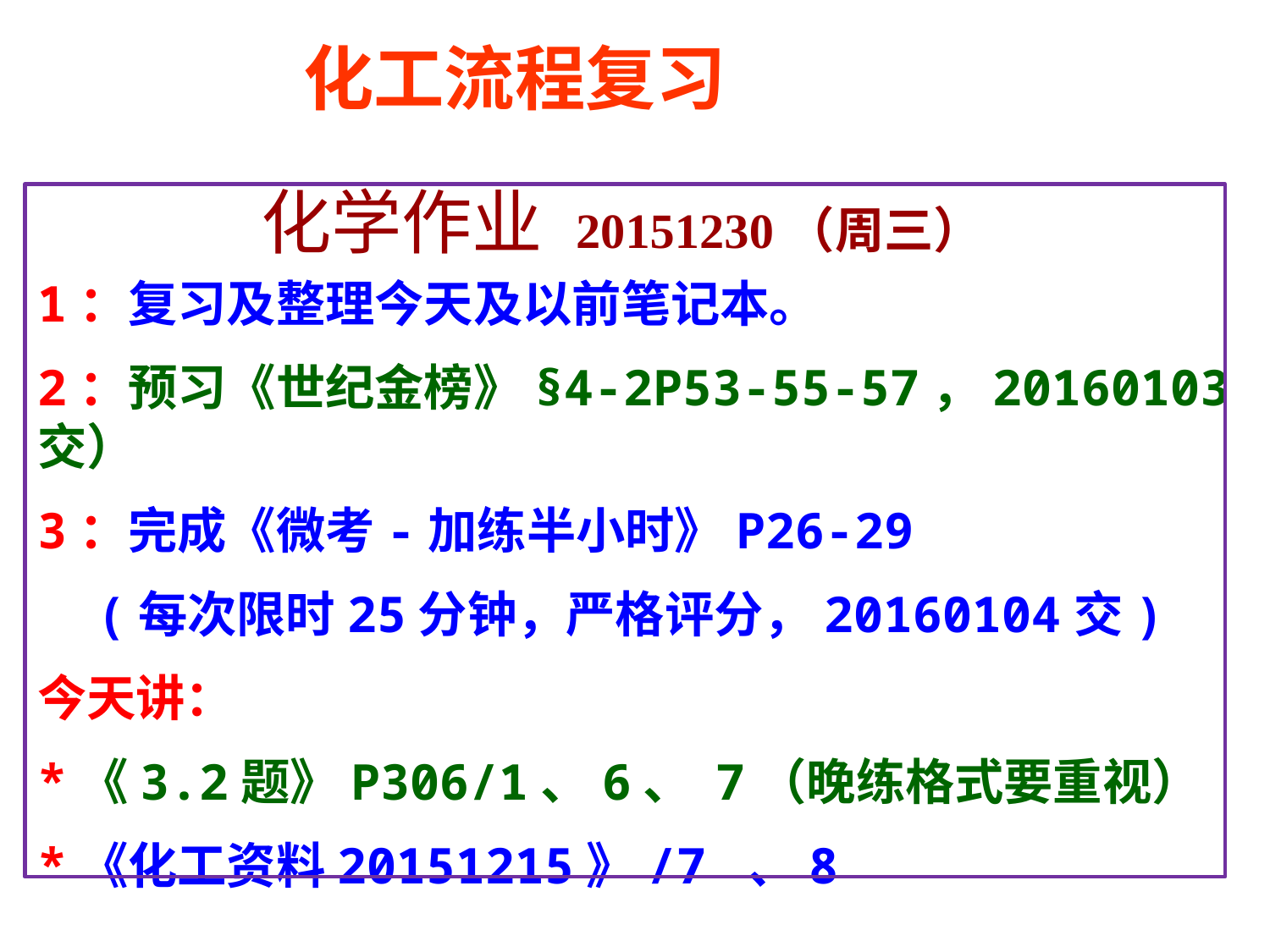

化工流程复习
        化学作业 20151230（周三）
1：复习及整理今天及以前笔记本。
2：预习《世纪金榜》§4-2P53-55-57，20160103交）
3：完成《微考-加练半小时》P26-29
  (每次限时25分钟，严格评分，20160104交)
今天讲：
*《3.2题》P306/1、6、 7（晚练格式要重视）
*《化工资料20151215》/7 、8